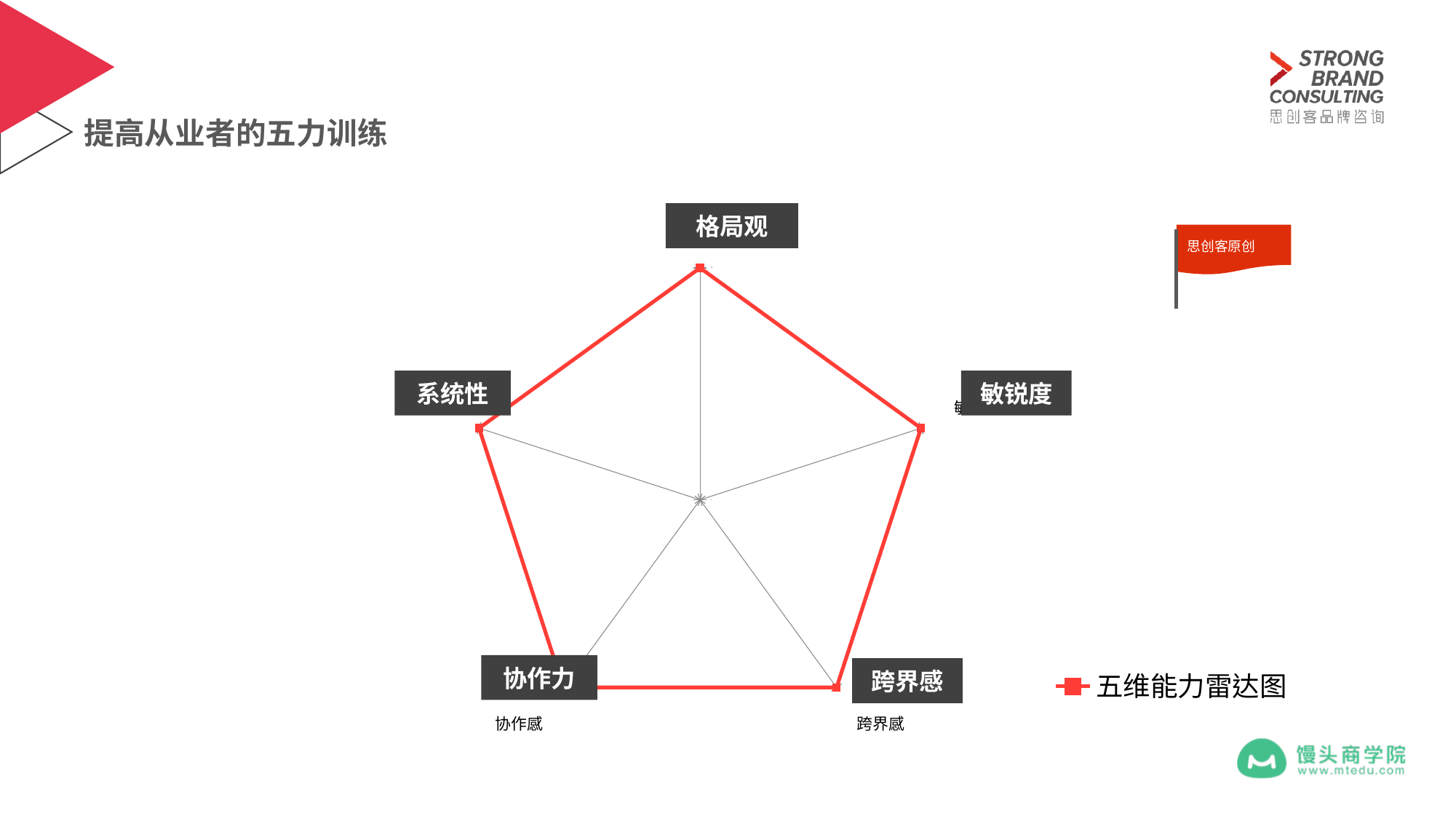

提高从业者的五力训练

### Chart

| Category | 五维能力雷达图 |
|---|---|
| 格局感 | 50.0 |
| 敏锐感 | 50.0 |
| 跨界感 | 50.0 |
| 协作感 | 50.0 |
| 完整感 | 50.0 |
思创客原创